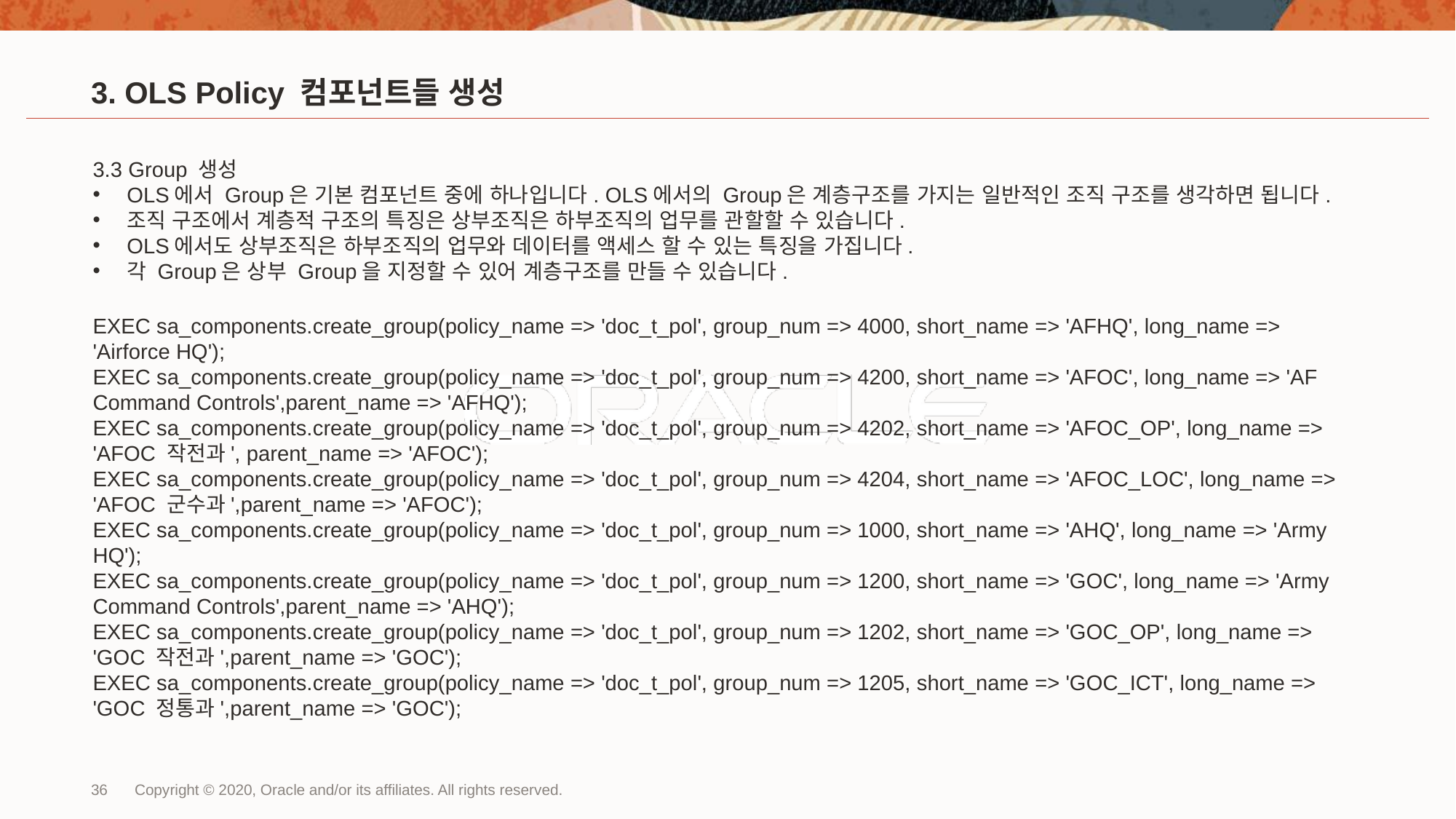

# 3. OLS Policy 컴포넌트들 생성
3.3 Group 생성
OLS에서 Group은 기본 컴포넌트 중에 하나입니다. OLS에서의 Group은 계층구조를 가지는 일반적인 조직 구조를 생각하면 됩니다.
조직 구조에서 계층적 구조의 특징은 상부조직은 하부조직의 업무를 관할할 수 있습니다.
OLS에서도 상부조직은 하부조직의 업무와 데이터를 액세스 할 수 있는 특징을 가집니다.
각 Group은 상부 Group을 지정할 수 있어 계층구조를 만들 수 있습니다.
EXEC sa_components.create_group(policy_name => 'doc_t_pol', group_num => 4000, short_name => 'AFHQ', long_name => 'Airforce HQ');
EXEC sa_components.create_group(policy_name => 'doc_t_pol', group_num => 4200, short_name => 'AFOC', long_name => 'AF Command Controls',parent_name => 'AFHQ');
EXEC sa_components.create_group(policy_name => 'doc_t_pol', group_num => 4202, short_name => 'AFOC_OP', long_name => 'AFOC 작전과', parent_name => 'AFOC');
EXEC sa_components.create_group(policy_name => 'doc_t_pol', group_num => 4204, short_name => 'AFOC_LOC', long_name => 'AFOC 군수과',parent_name => 'AFOC');
EXEC sa_components.create_group(policy_name => 'doc_t_pol', group_num => 1000, short_name => 'AHQ', long_name => 'Army HQ');
EXEC sa_components.create_group(policy_name => 'doc_t_pol', group_num => 1200, short_name => 'GOC', long_name => 'Army Command Controls',parent_name => 'AHQ');
EXEC sa_components.create_group(policy_name => 'doc_t_pol', group_num => 1202, short_name => 'GOC_OP', long_name => 'GOC 작전과',parent_name => 'GOC');
EXEC sa_components.create_group(policy_name => 'doc_t_pol', group_num => 1205, short_name => 'GOC_ICT', long_name => 'GOC 정통과',parent_name => 'GOC');
36
Copyright © 2020, Oracle and/or its affiliates. All rights reserved.